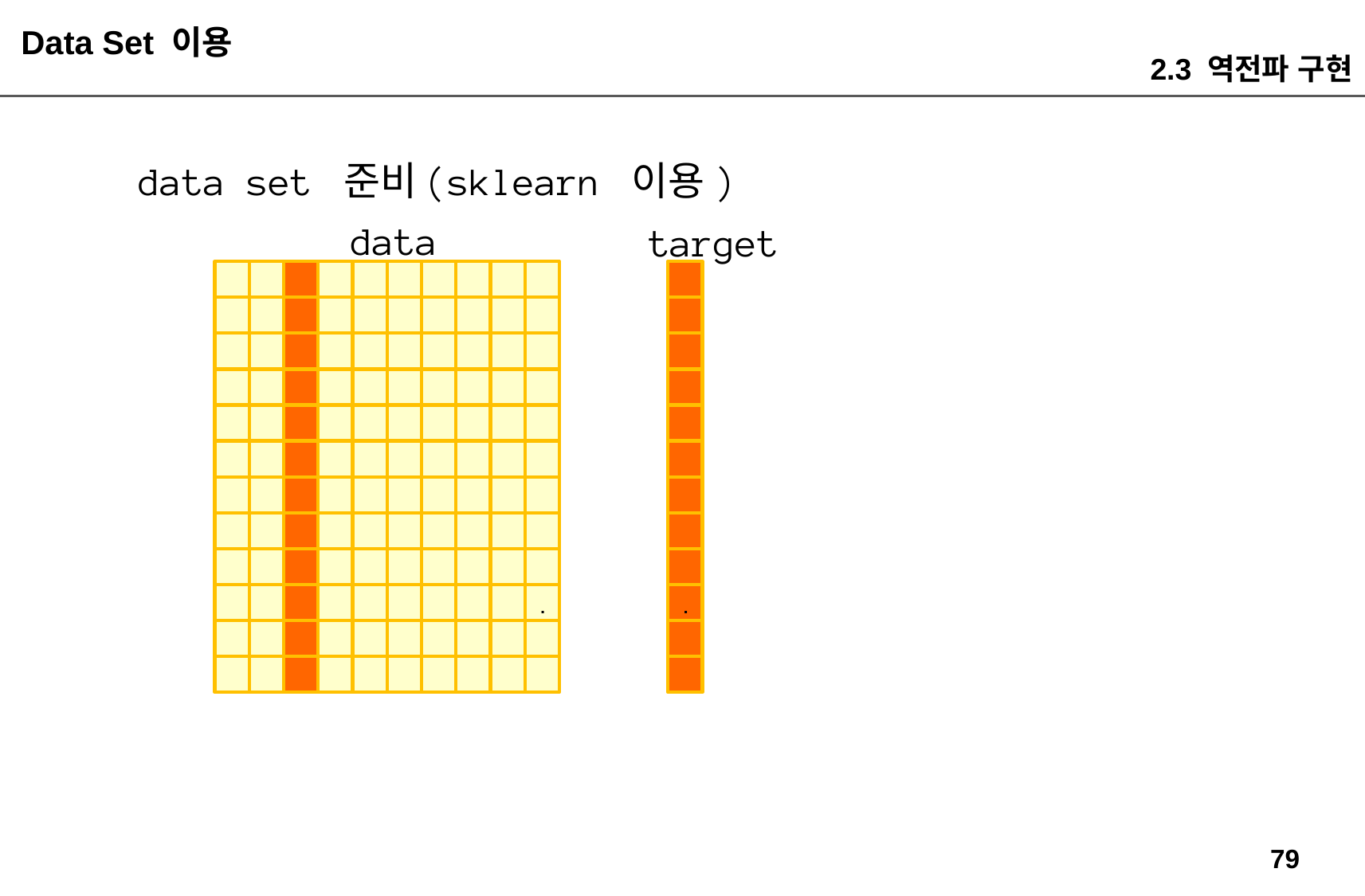

Data Set 이용
2.3 역전파 구현
data set 준비(sklearn 이용)
data
target

.
.